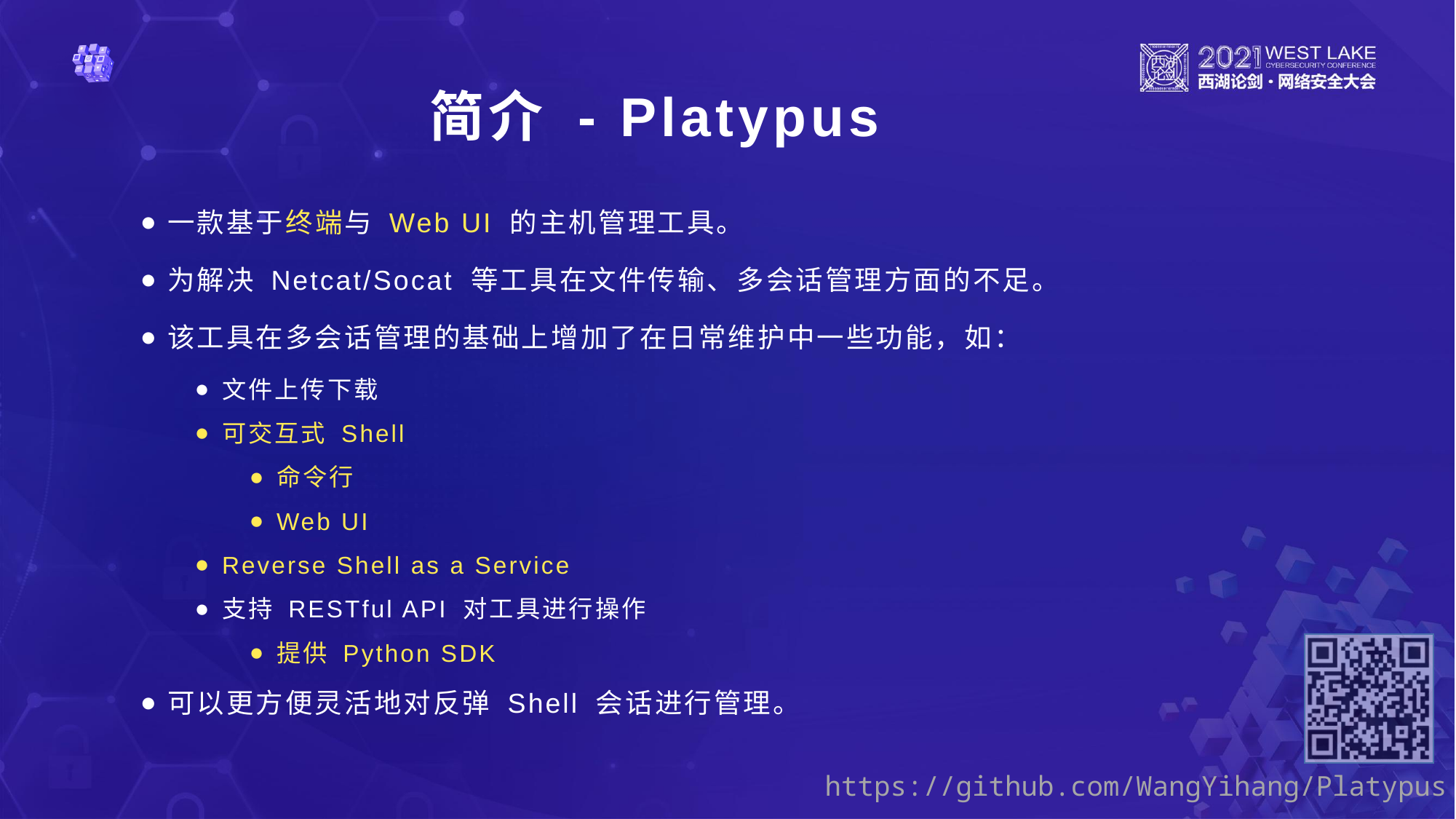

简介 - Platypus
一款基于终端与 Web UI 的主机管理工具。
为解决 Netcat/Socat 等工具在文件传输、多会话管理方面的不足。
该工具在多会话管理的基础上增加了在日常维护中一些功能，如：
文件上传下载
可交互式 Shell
命令行
Web UI
Reverse Shell as a Service
支持 RESTful API 对工具进行操作
提供 Python SDK
可以更方便灵活地对反弹 Shell 会话进行管理。